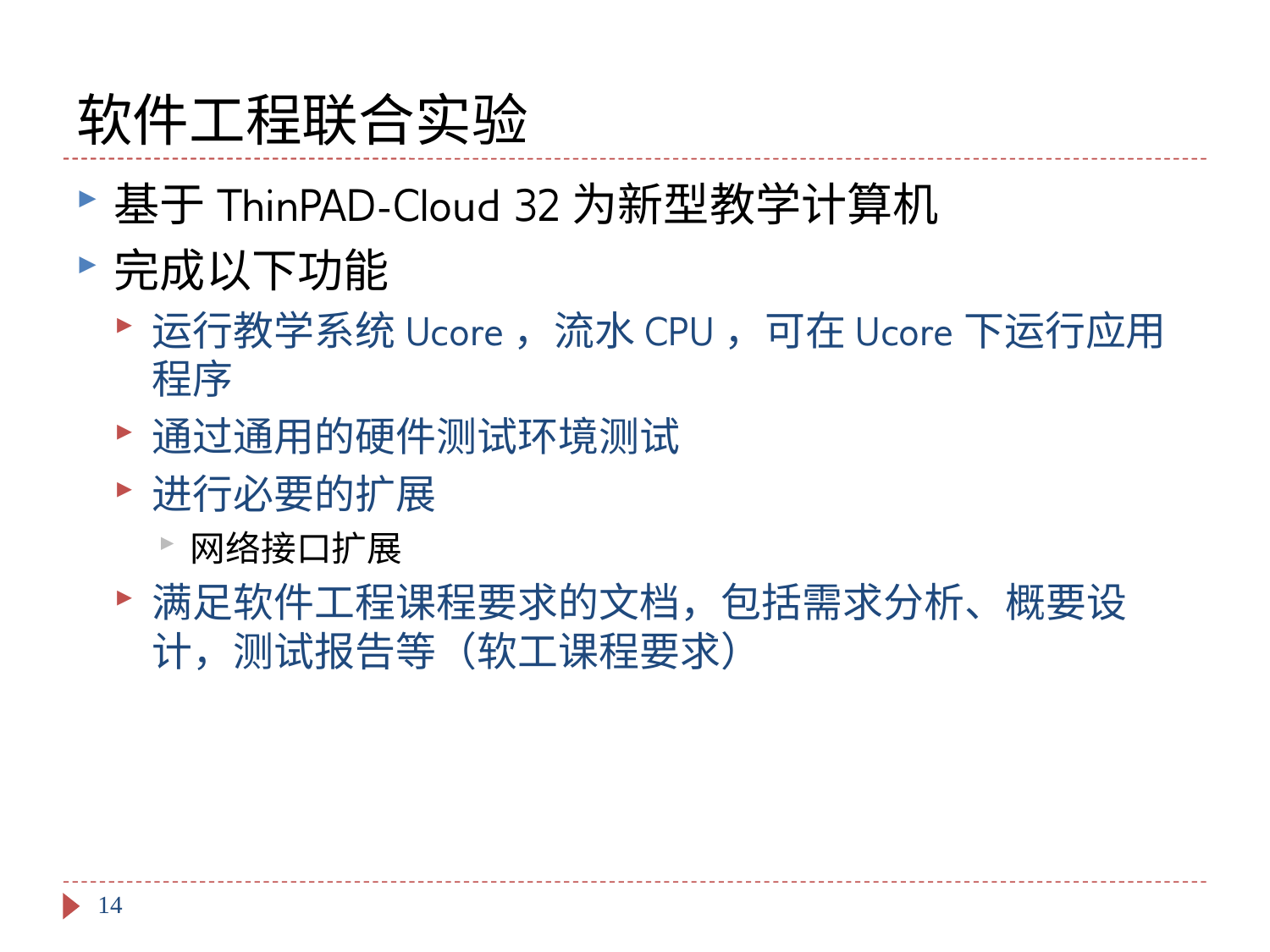

# 软件工程联合实验
基于ThinPAD-Cloud 32为新型教学计算机
完成以下功能
运行教学系统Ucore，流水CPU，可在Ucore下运行应用程序
通过通用的硬件测试环境测试
进行必要的扩展
网络接口扩展
满足软件工程课程要求的文档，包括需求分析、概要设计，测试报告等（软工课程要求）
14